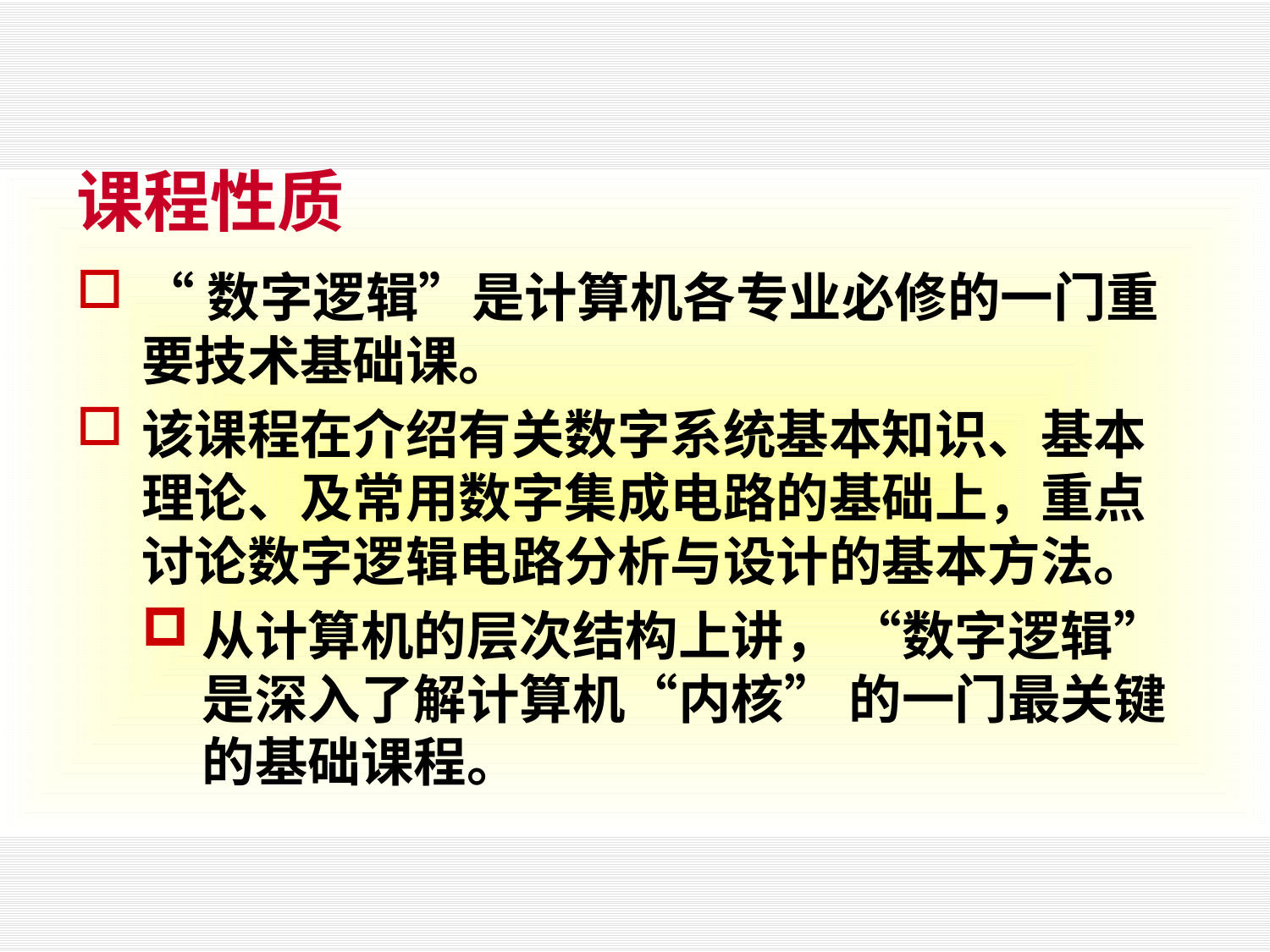

# 课程性质
“数字逻辑”是计算机各专业必修的一门重要技术基础课。
该课程在介绍有关数字系统基本知识、基本理论、及常用数字集成电路的基础上，重点讨论数字逻辑电路分析与设计的基本方法。
从计算机的层次结构上讲， “数字逻辑”是深入了解计算机“内核” 的一门最关键的基础课程。